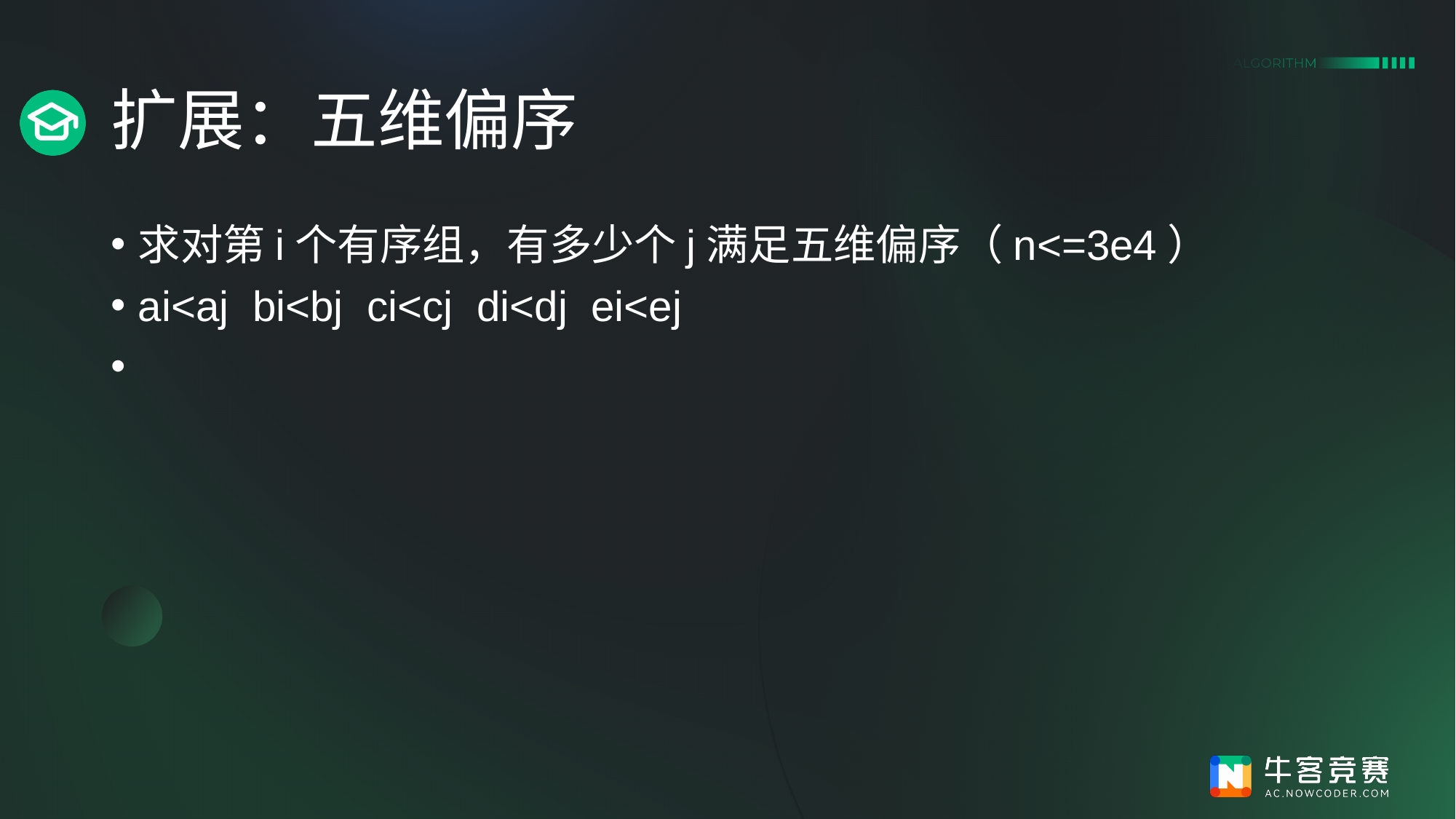

# 扩展：五维偏序
求对第i个有序组，有多少个j满足五维偏序（n<=3e4）
ai<aj  bi<bj  ci<cj  di<dj  ei<ej